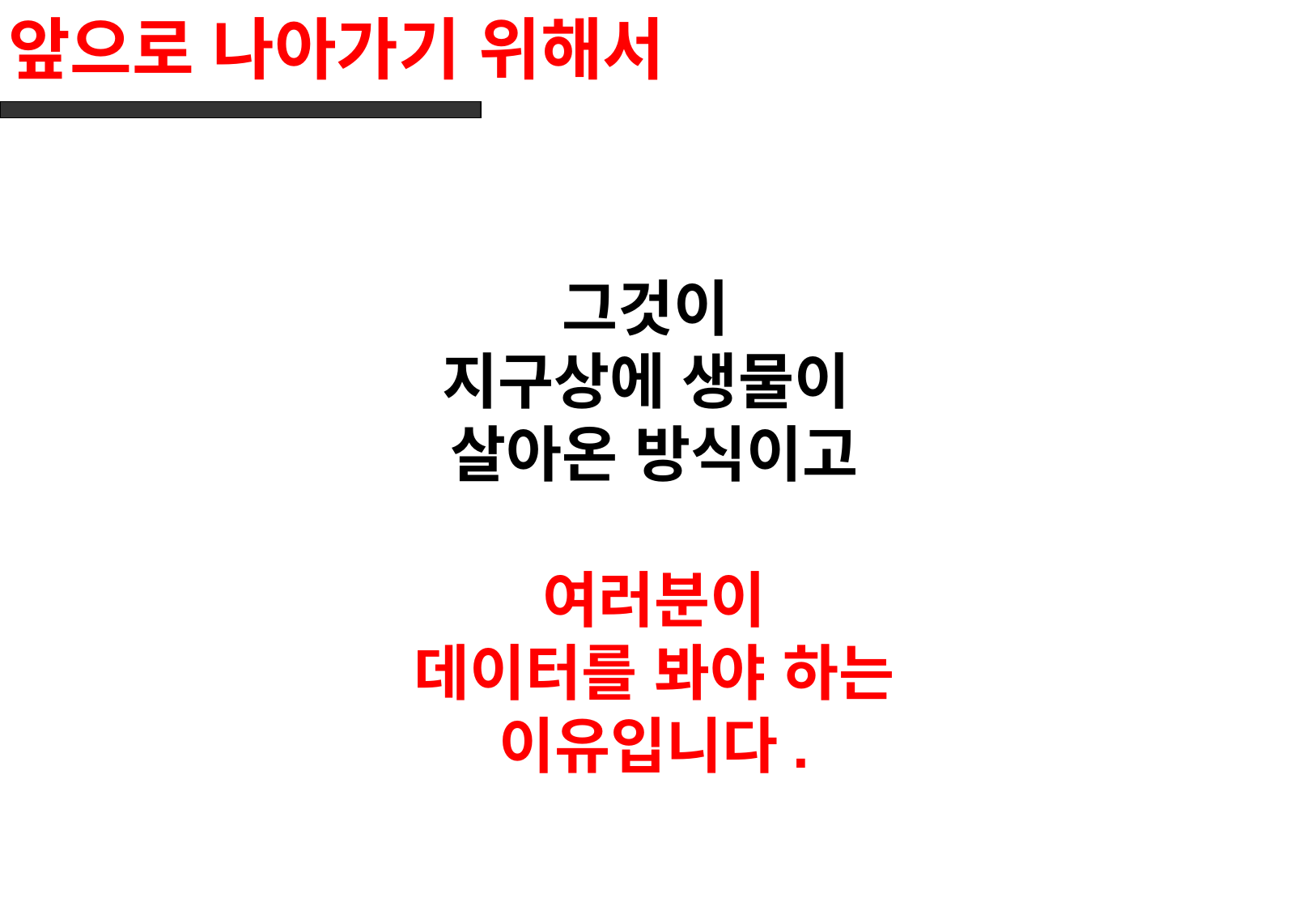

# 앞으로 나아가기 위해서
그것이
지구상에 생물이
살아온 방식이고

여러분이
데이터를 봐야 하는
이유입니다.